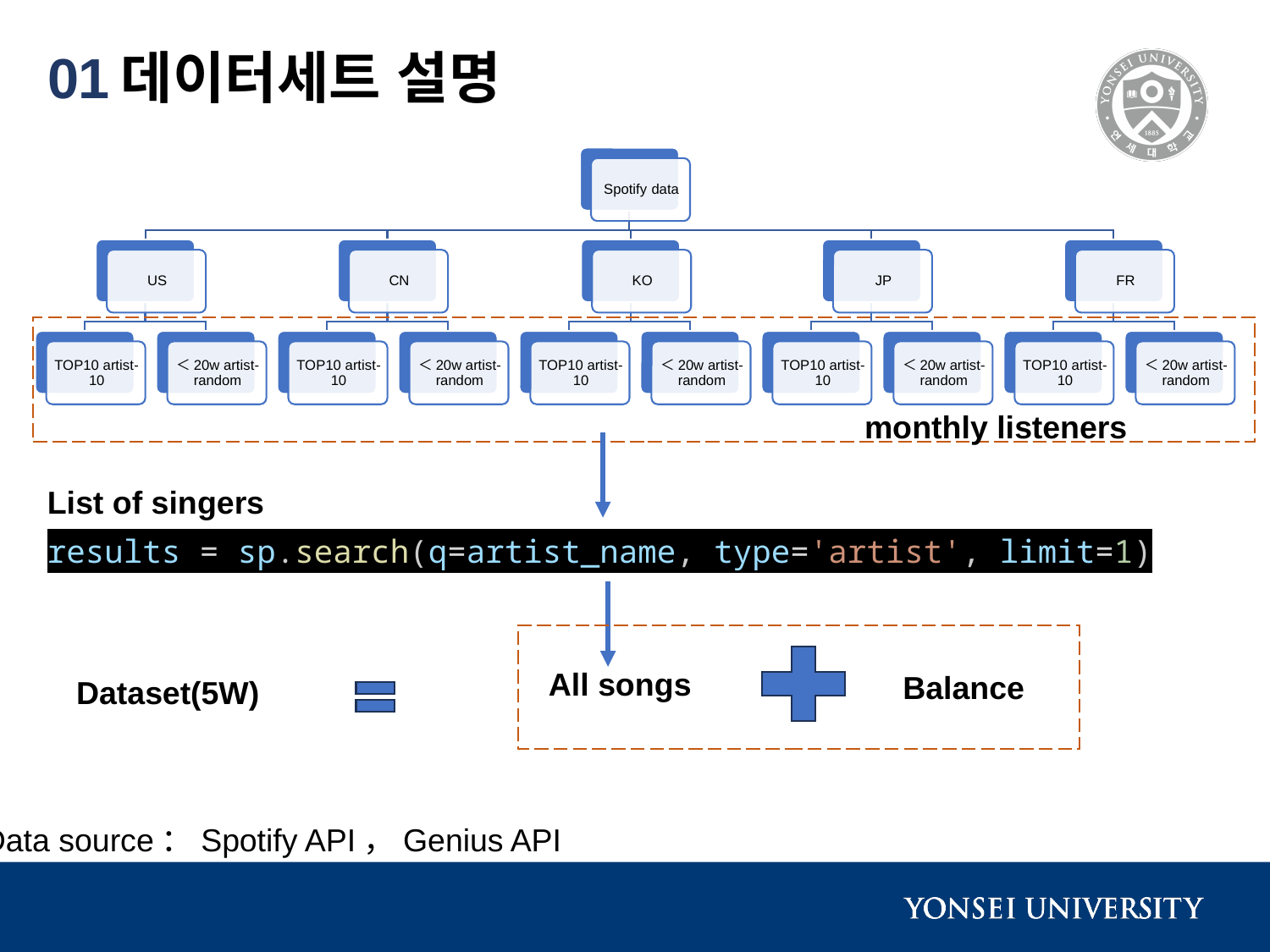

Spotify data
US
TOP10 artist-10
＜20w artist-random
CN
TOP10 artist-10
＜20w artist-random
KO
TOP10 artist-10
＜20w artist-random
JP
TOP10 artist-10
＜20w artist-random
FR
TOP10 artist-10
＜20w artist-random
데이터세트 설명

01

monthly listeners
List of singers
results = sp.search(q=artist_name, type='artist', limit=1)

All songs
Balance
Dataset(5W)

Data source：Spotify API，Genius API